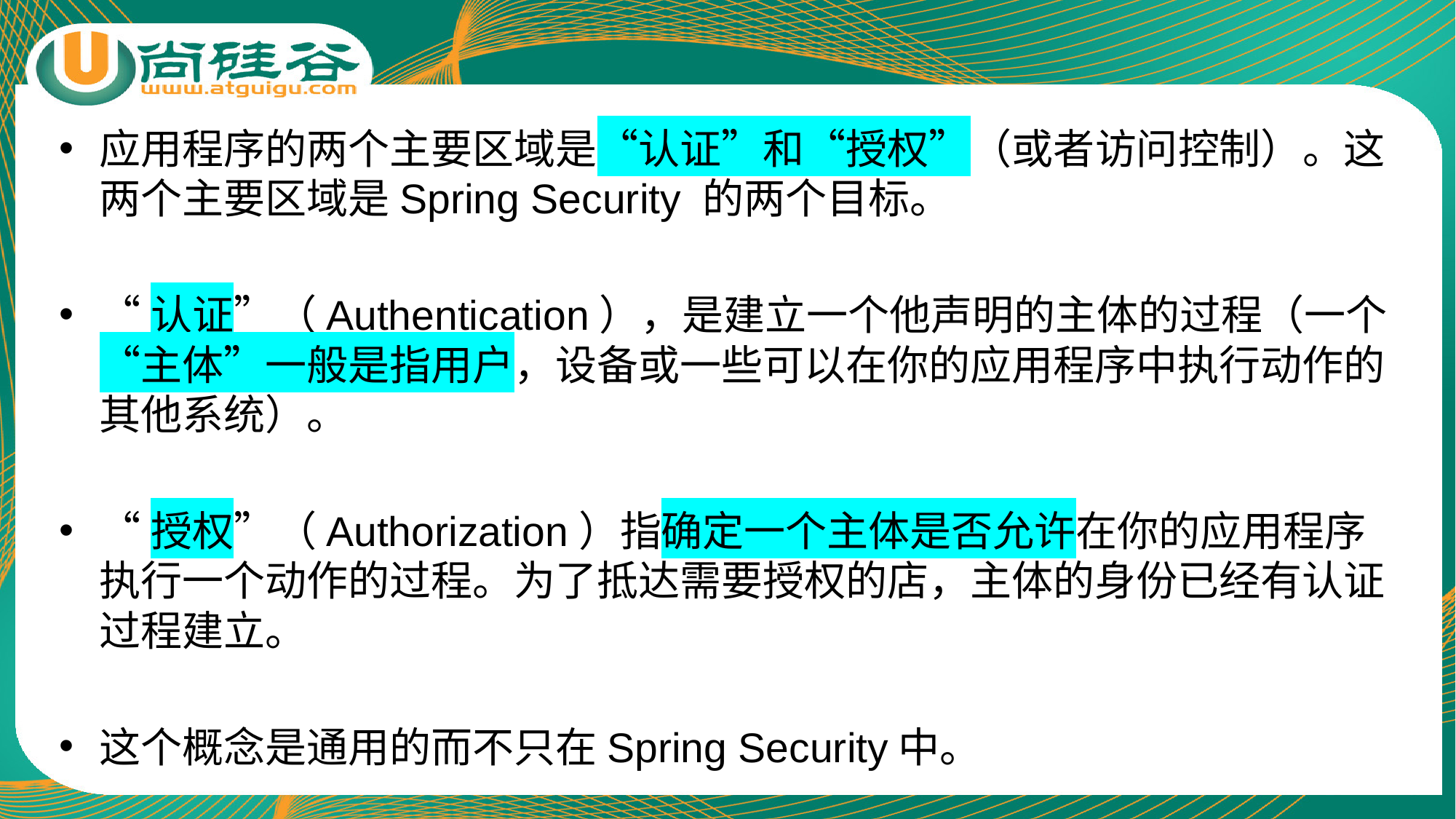

应用程序的两个主要区域是“认证”和“授权”（或者访问控制）。这两个主要区域是Spring Security 的两个目标。

“认证”（Authentication），是建立一个他声明的主体的过程（一个“主体”一般是指用户，设备或一些可以在你的应用程序中执行动作的其他系统）。

“授权”（Authorization）指确定一个主体是否允许在你的应用程序执行一个动作的过程。为了抵达需要授权的店，主体的身份已经有认证过程建立。

这个概念是通用的而不只在Spring Security中。